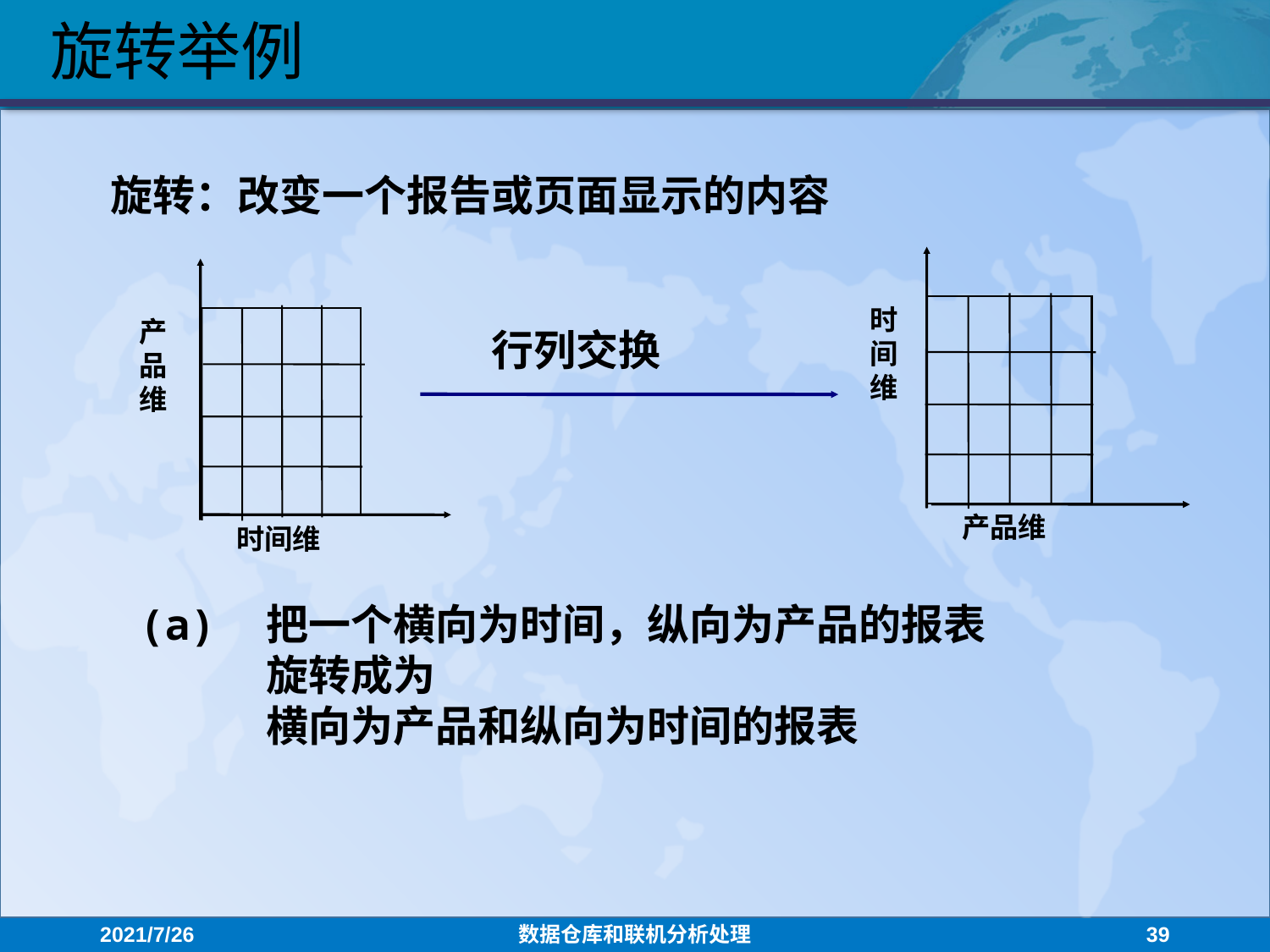

旋转举例
旋转：改变一个报告或页面显示的内容

时间维

产品维
  行列交换

产品维

时间维
(a)	把一个横向为时间，纵向为产品的报表
	旋转成为
	横向为产品和纵向为时间的报表

2021/7/26
数据仓库和联机分析处理
39